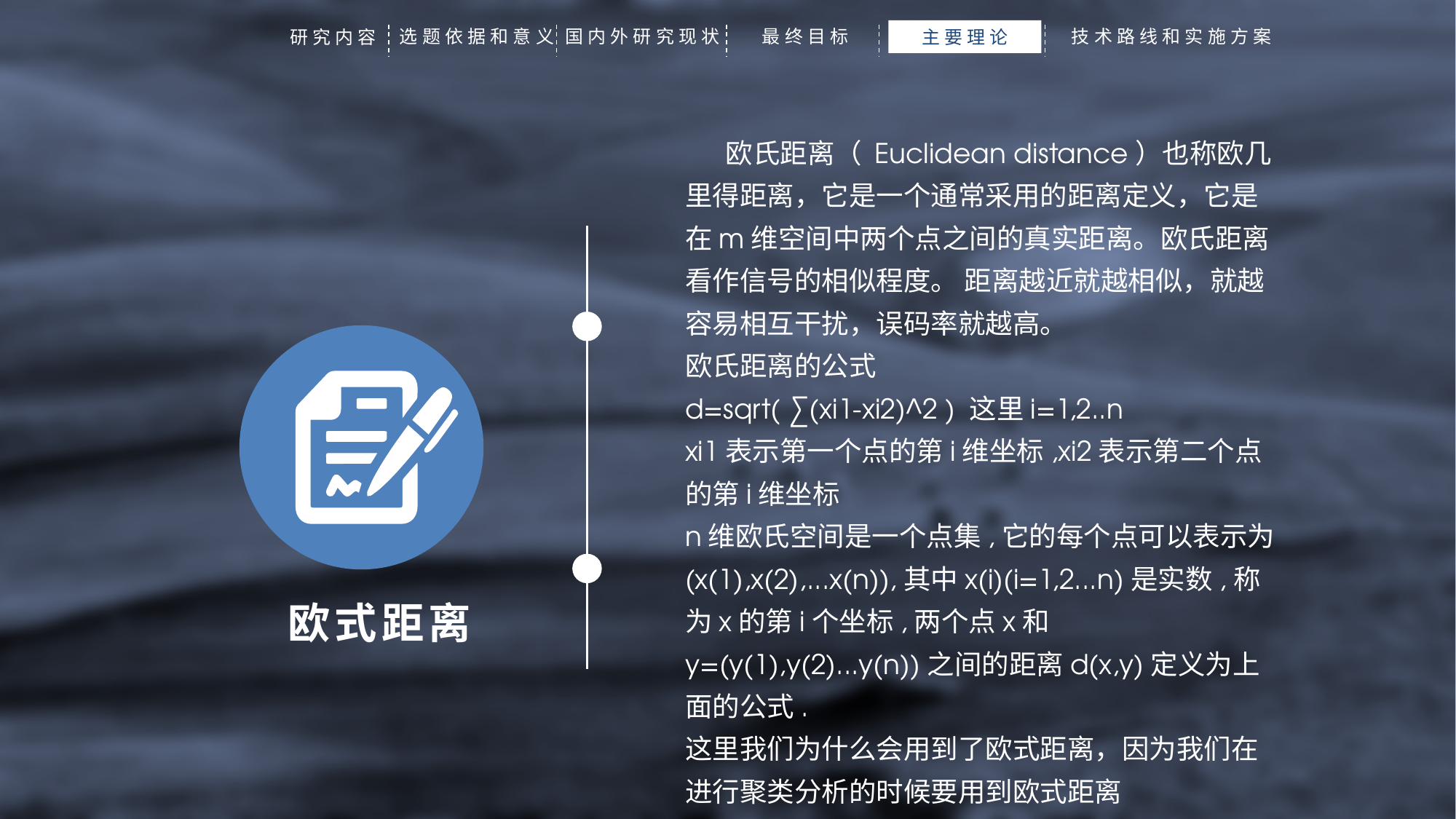

选题依据和意义
国内外研究现状
最终目标
技术路线和实施方案
研究内容
主要理论
        欧氏距离（ Euclidean distance）也称欧几里得距离，它是一个通常采用的距离定义，它是在m维空间中两个点之间的真实距离。欧氏距离看作信号的相似程度。 距离越近就越相似，就越容易相互干扰，误码率就越高。
欧氏距离的公式
d=sqrt( ∑(xi1-xi2)^2 ) 这里i=1,2..n
xi1表示第一个点的第i维坐标,xi2表示第二个点的第i维坐标
n维欧氏空间是一个点集,它的每个点可以表示为(x(1),x(2),...x(n)),其中x(i)(i=1,2...n)是实数,称为x的第i个坐标,两个点x和y=(y(1),y(2)...y(n))之间的距离d(x,y)定义为上面的公式.
这里我们为什么会用到了欧式距离，因为我们在进行聚类分析的时候要用到欧式距离

欧式距离